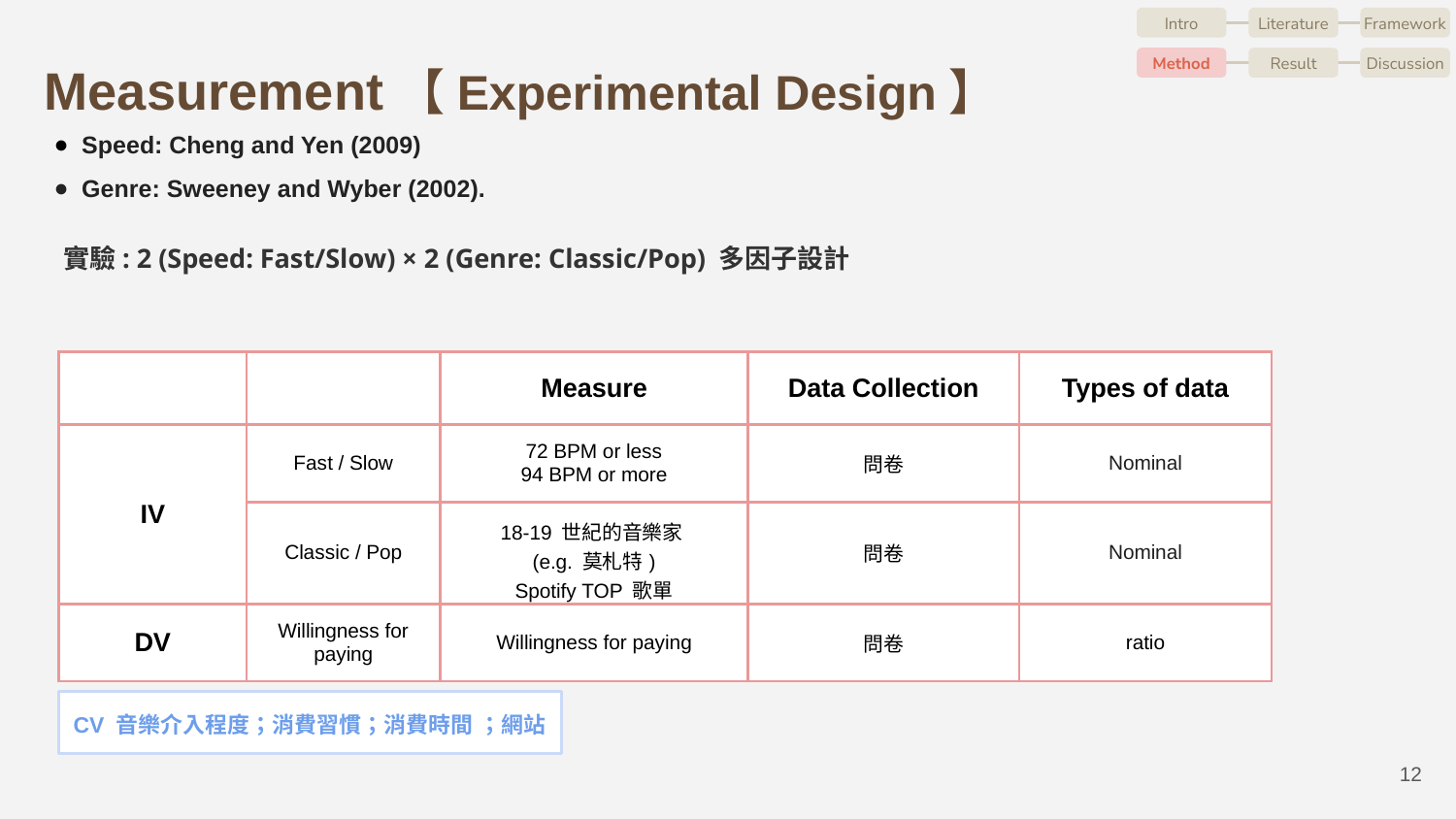

Intro
Literature
Framework
Method
Result
Discussion
# Measurement【Experimental Design】
Speed: Cheng and Yen (2009)
Genre: Sweeney and Wyber (2002).
實驗: 2 (Speed: Fast/Slow) × 2 (Genre: Classic/Pop) 多因子設計

|  |  | Measure | Data Collection | Types of data |
| --- | --- | --- | --- | --- |
| IV | Fast / Slow | 72 BPM or less 94 BPM or more | 問卷 | Nominal |
|  | Classic / Pop | 18-19 世紀的音樂家 (e.g. 莫札特) Spotify TOP 歌單 | 問卷 | Nominal |
| DV | Willingness for paying | Willingness for paying | 問卷 | ratio |
CV 音樂介入程度；消費習慣；消費時間 ；網站
12